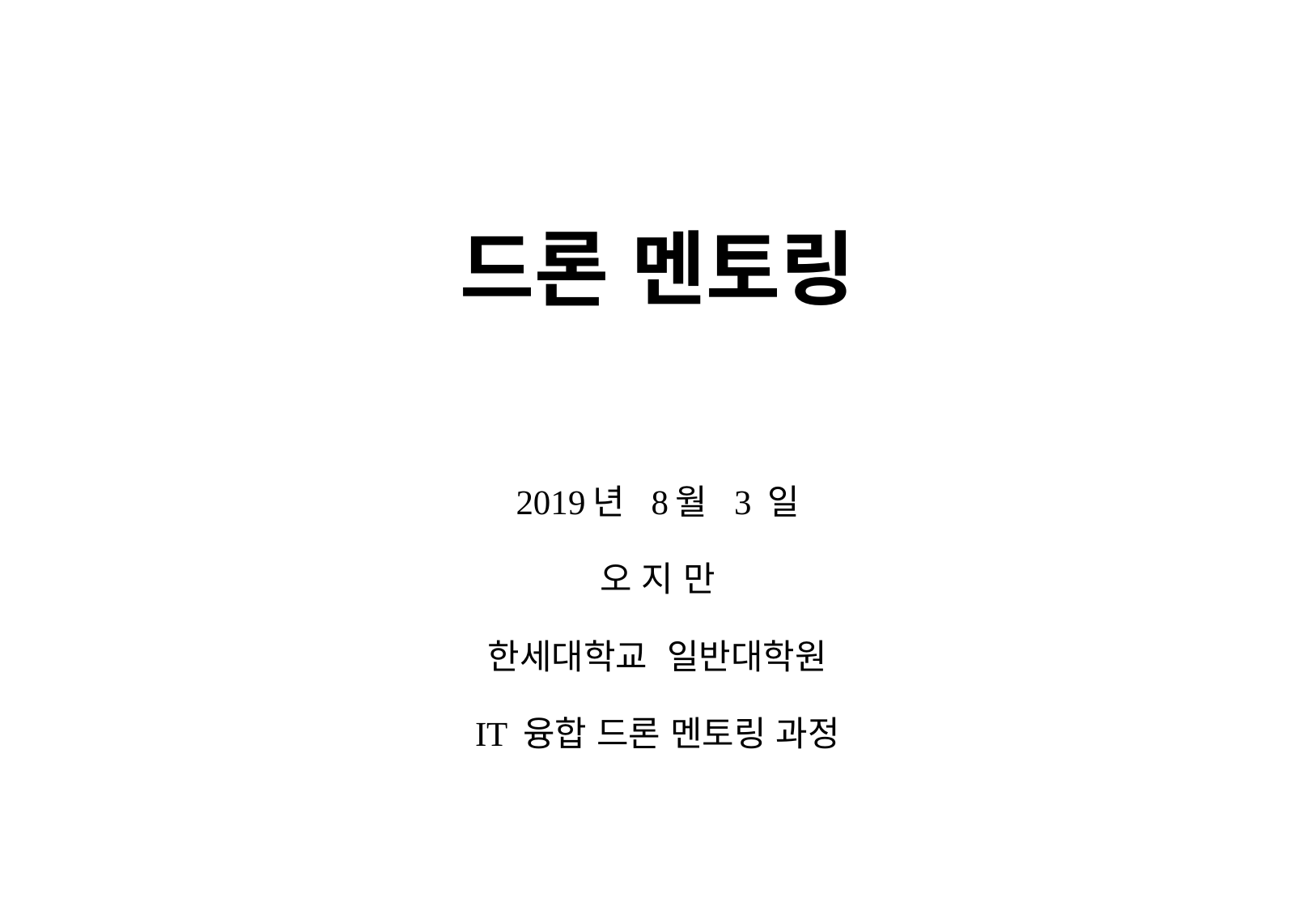

# 드론 멘토링
2019년  8월  3 일
오 지 만
한세대학교  일반대학원
IT 융합 드론 멘토링 과정